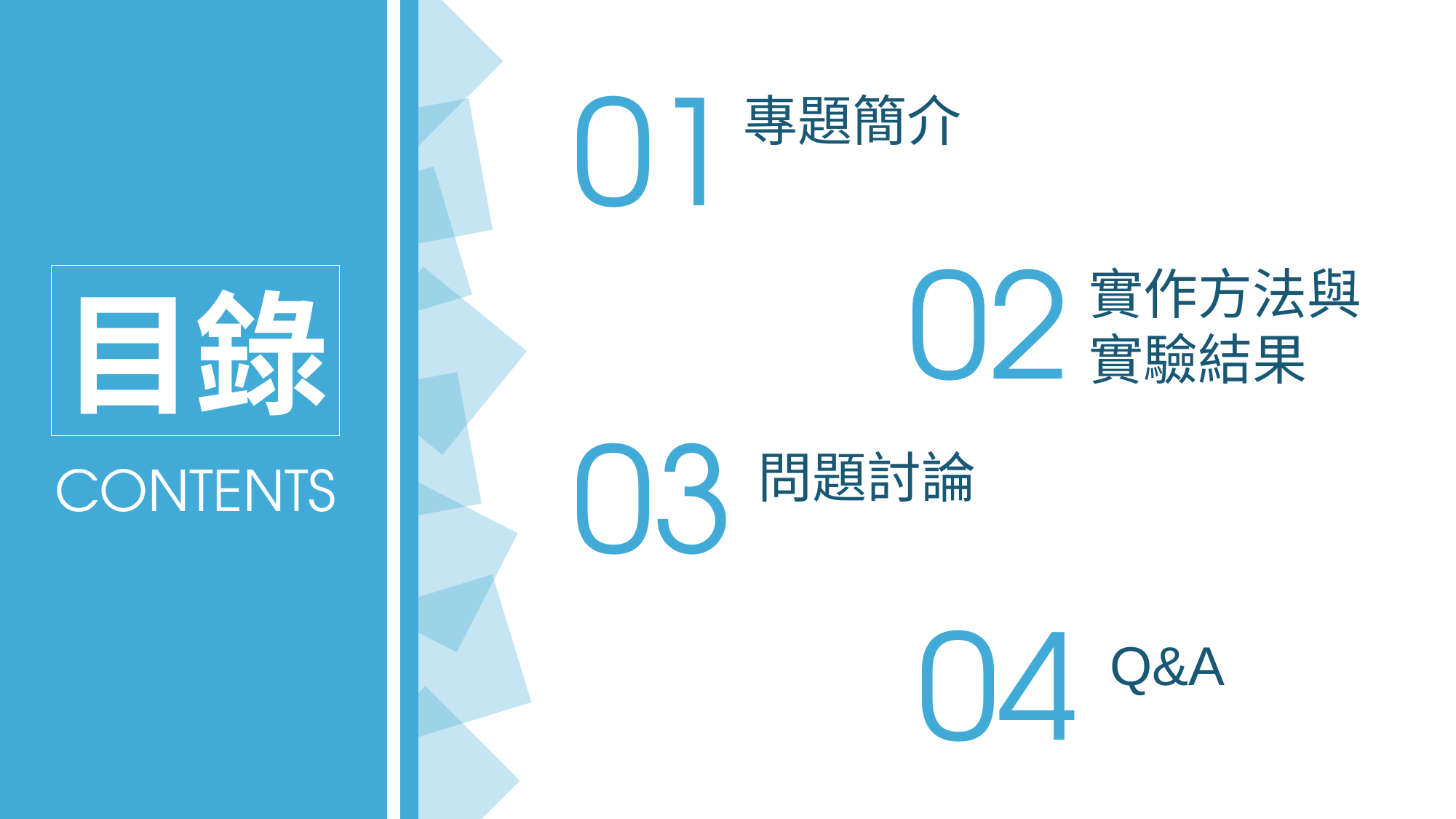

01
專題簡介
02
實作方法與
實驗結果
目錄
03

問題討論
CONTENTS
04

Q&A